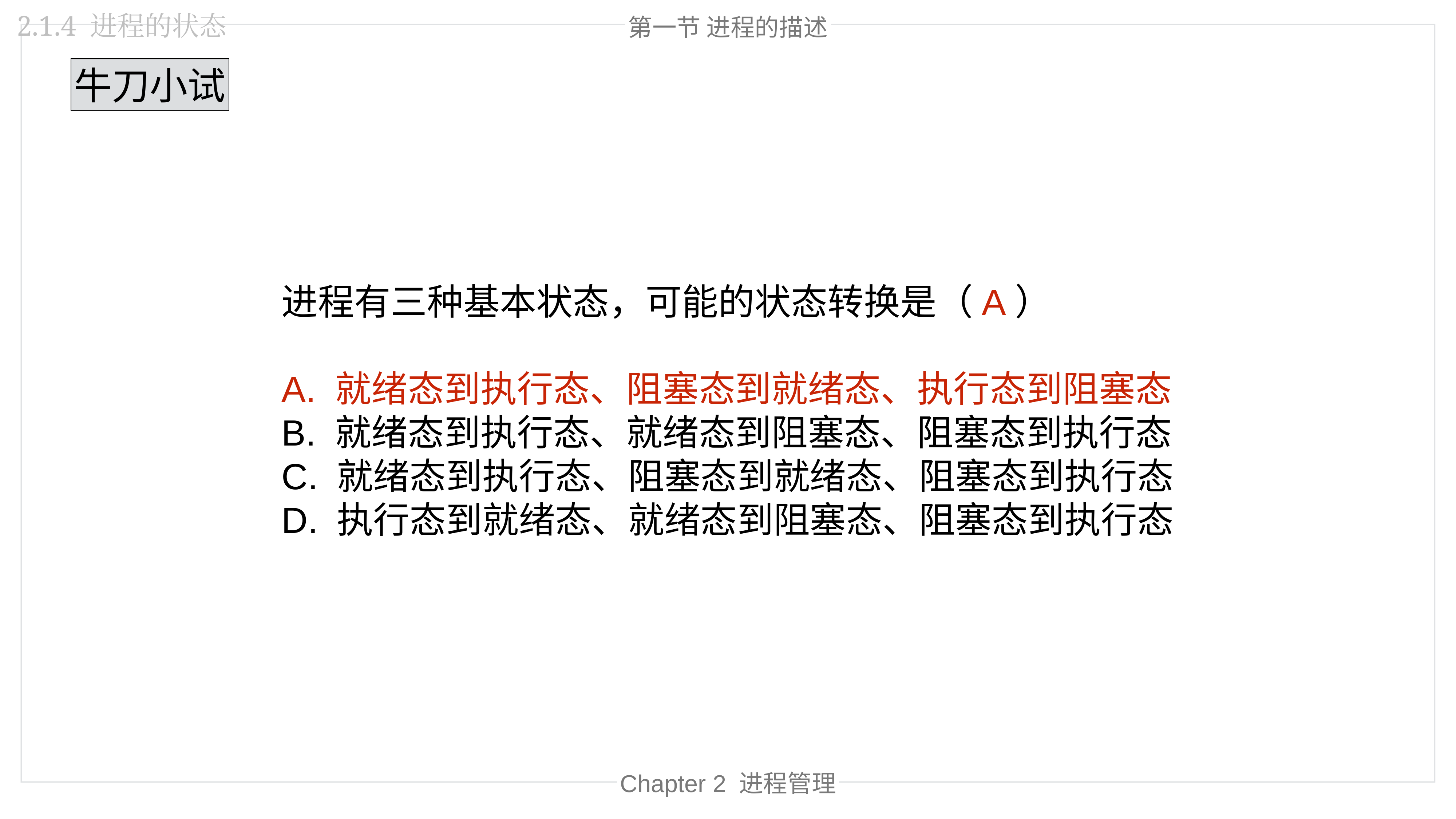

2.1.4 进程的状态
第一节 进程的描述

牛刀小试
进程有三种基本状态，可能的状态转换是（A）

A. 就绪态到执行态、阻塞态到就绪态、执行态到阻塞态
B. 就绪态到执行态、就绪态到阻塞态、阻塞态到执行态
C. 就绪态到执行态、阻塞态到就绪态、阻塞态到执行态
D. 执行态到就绪态、就绪态到阻塞态、阻塞态到执行态
Chapter 2 进程管理